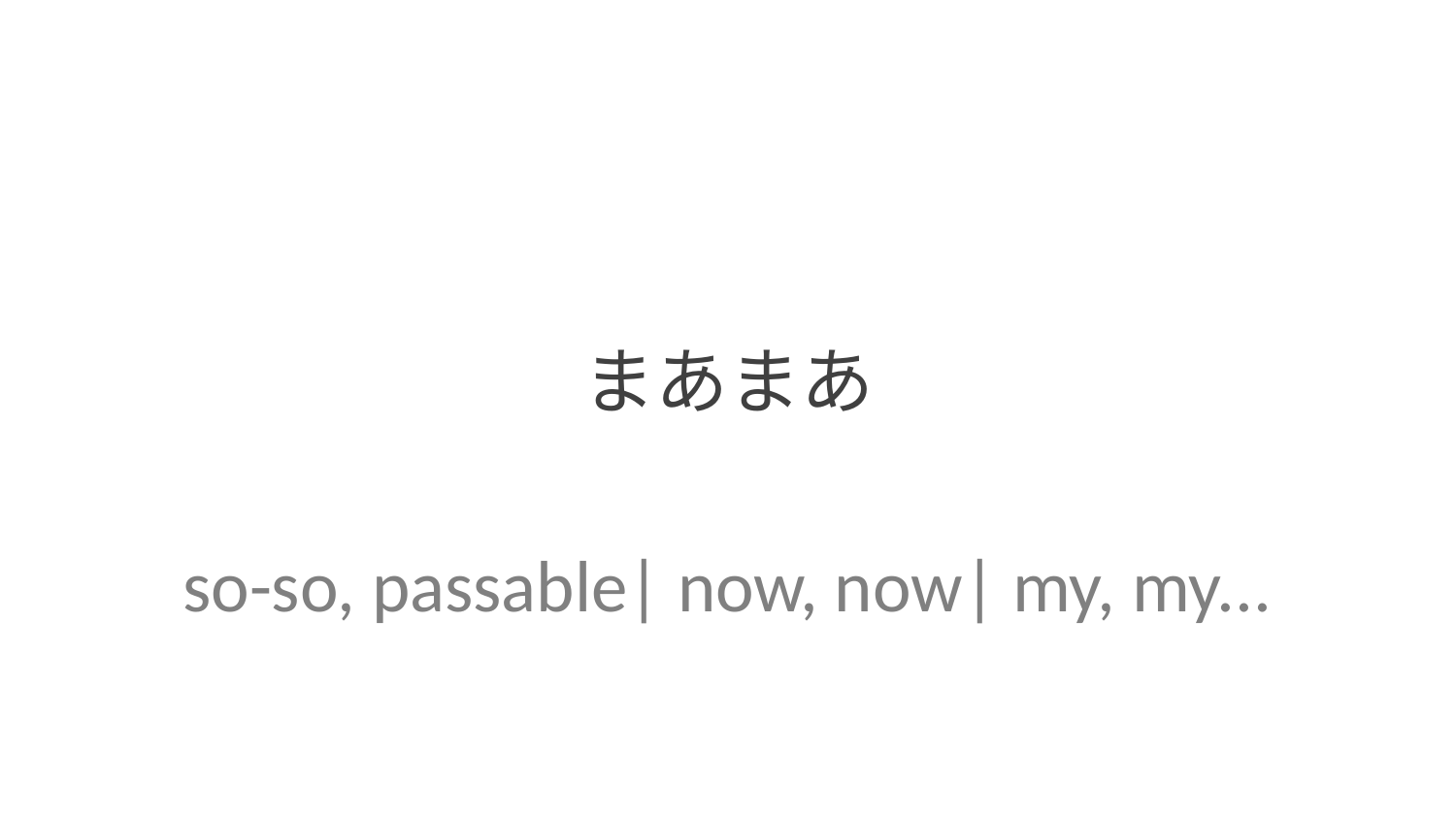

まあまあ
so-so, passable| now, now| my, my...